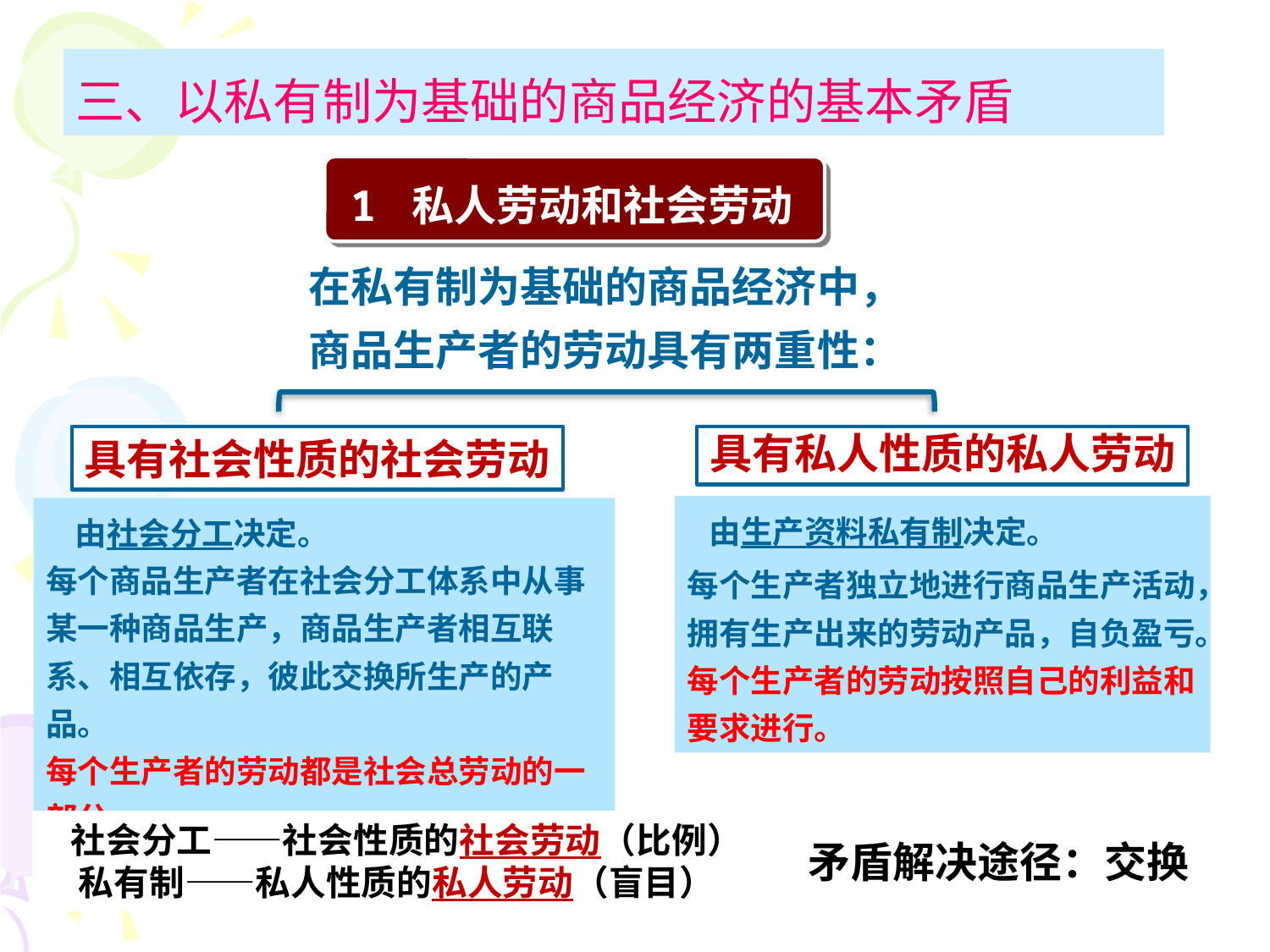

三、以私有制为基础的商品经济的基本矛盾

1 私人劳动和社会劳动
在私有制为基础的商品经济中，
商品生产者的劳动具有两重性：
具有社会性质的社会劳动
具有私人性质的私人劳动
  由生产资料私有制决定。
每个生产者独立地进行商品生产活动，拥有生产出来的劳动产品，自负盈亏。
每个生产者的劳动按照自己的利益和要求进行。
   由社会分工决定。
每个商品生产者在社会分工体系中从事某一种商品生产，商品生产者相互联系、相互依存，彼此交换所生产的产品。
每个生产者的劳动都是社会总劳动的一部分。
  社会分工——社会性质的社会劳动（比例）
   私有制——私人性质的私人劳动（盲目）
矛盾解决途径：交换